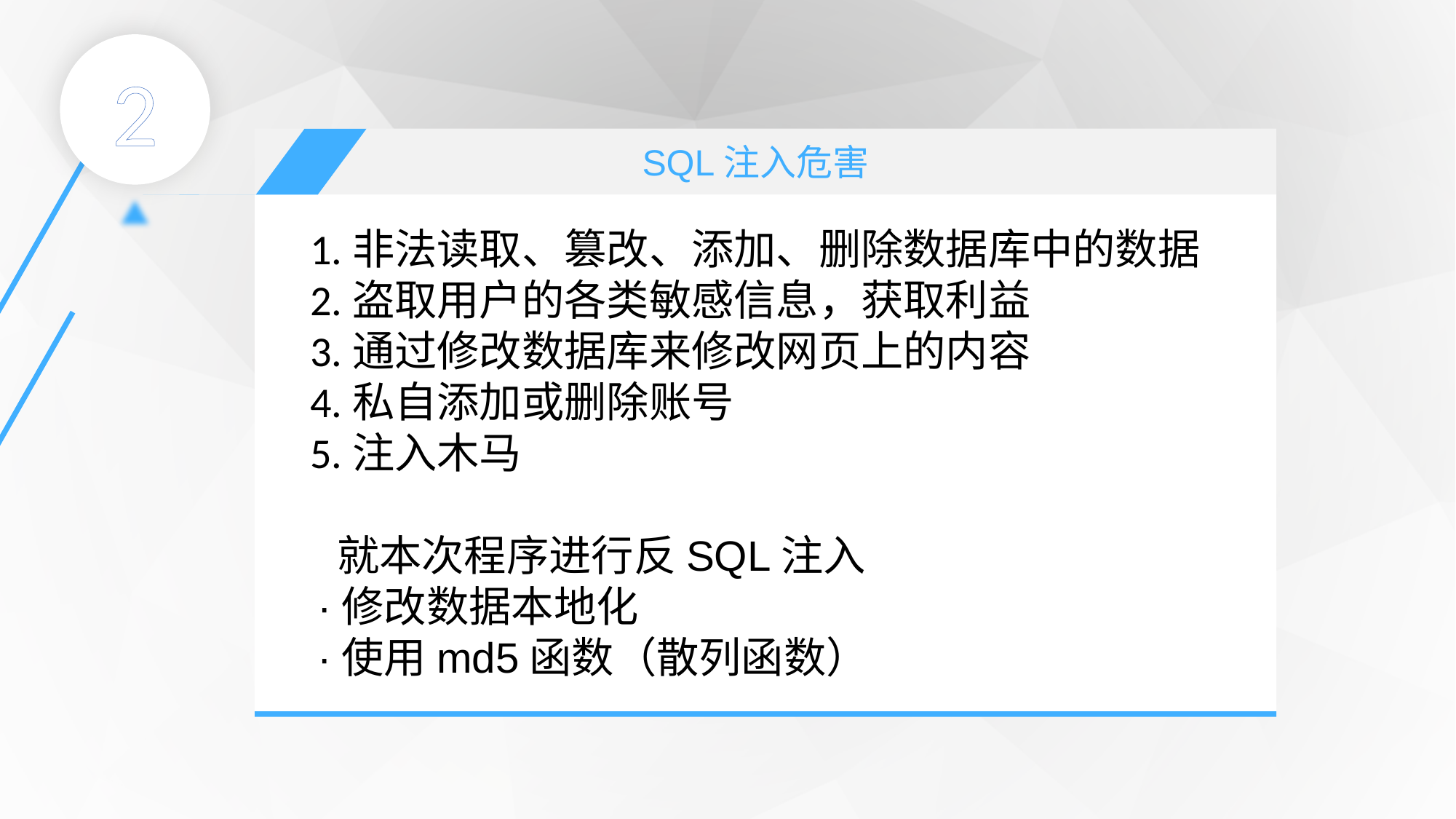

2

SQL注入危害

非法读取、篡改、添加、删除数据库中的数据；
盗取用户的各类敏感信息，获取利益；
通过修改数据库来修改网页上的内容；
私自添加或删除账号；
注入木马
1.非法读取、篡改、添加、删除数据库中的数据
2.盗取用户的各类敏感信息，获取利益
3.通过修改数据库来修改网页上的内容
4.私自添加或删除账号
5.注入木马

 就本次程序进行反SQL注入
·修改数据本地化
·使用md5函数（散列函数）